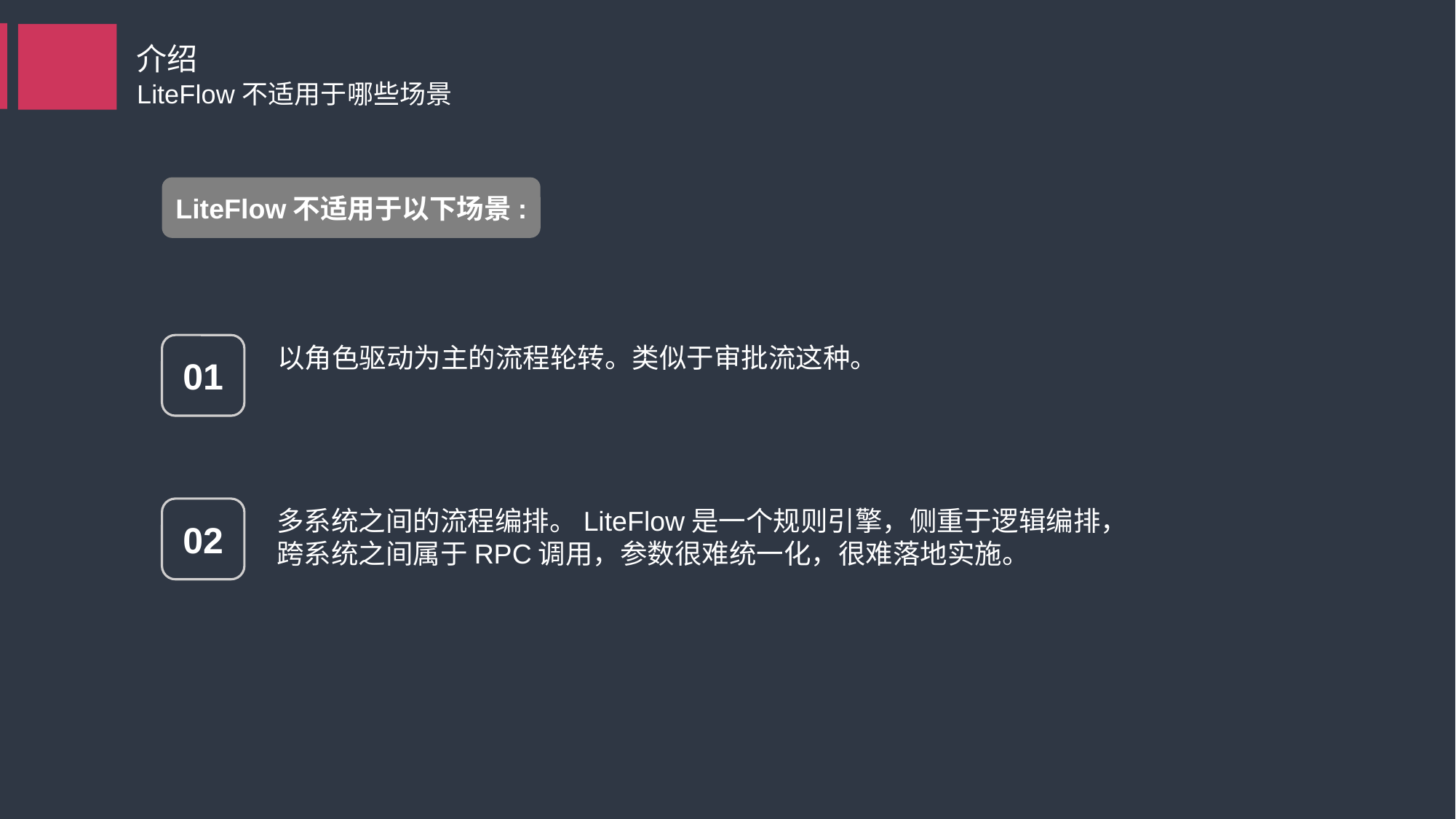

介绍
LiteFlow不适用于哪些场景
LiteFlow不适用于以下场景:
以角色驱动为主的流程轮转。类似于审批流这种。
01
多系统之间的流程编排。LiteFlow是一个规则引擎，侧重于逻辑编排，跨系统之间属于RPC调用，参数很难统一化，很难落地实施。
02